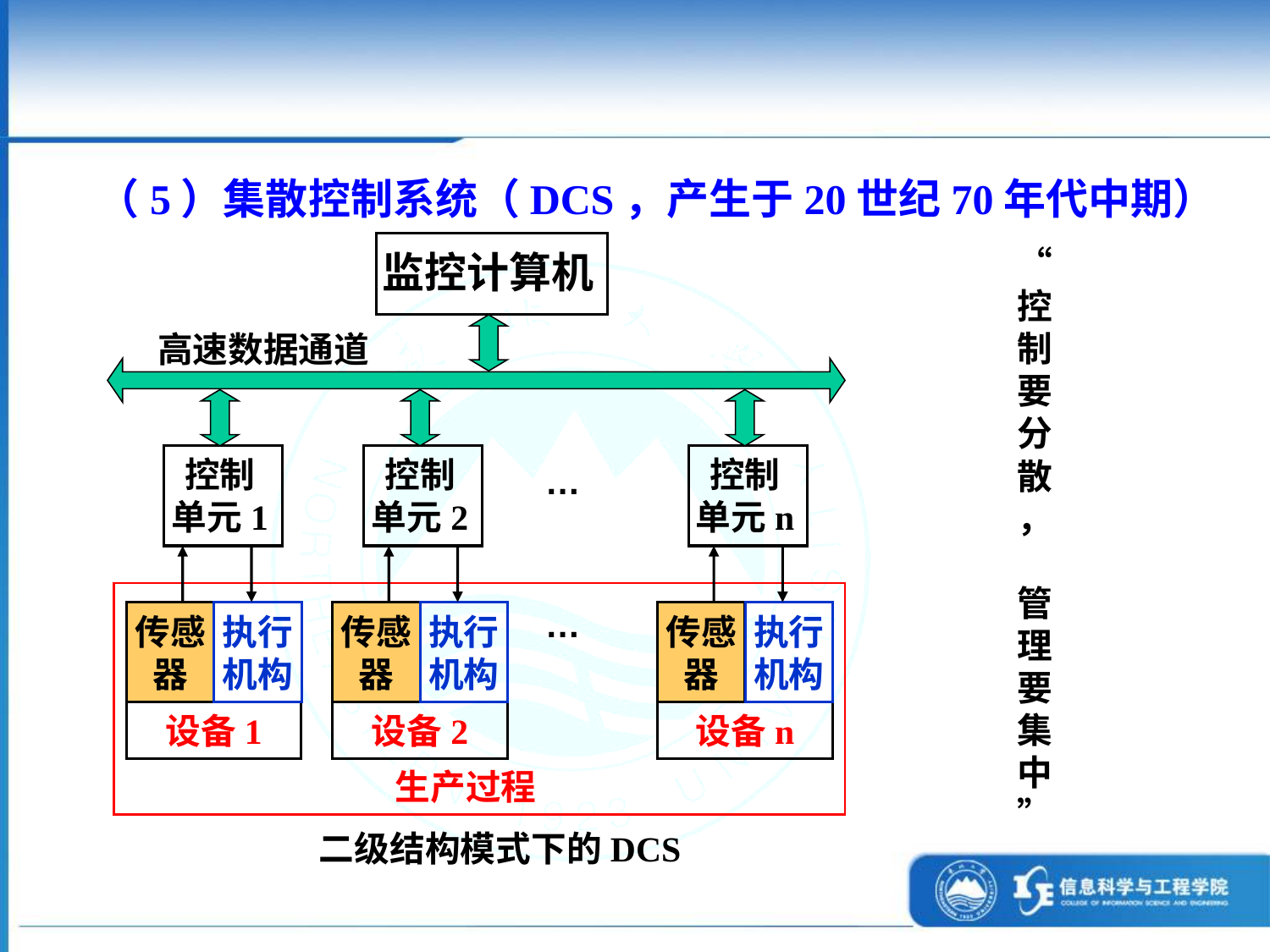

（5）集散控制系统（DCS，产生于20世纪70年代中期）

监控计算机

高速数据通道

控制单元1

控制单元2

控制单元n

…

传感
器
执行
机构
设备1

传感
器
执行
机构
设备2

传感
器
执行
机构
设备n

…
生产过程
 二级结构模式下的DCS
“控制要分散， 管理要集中”